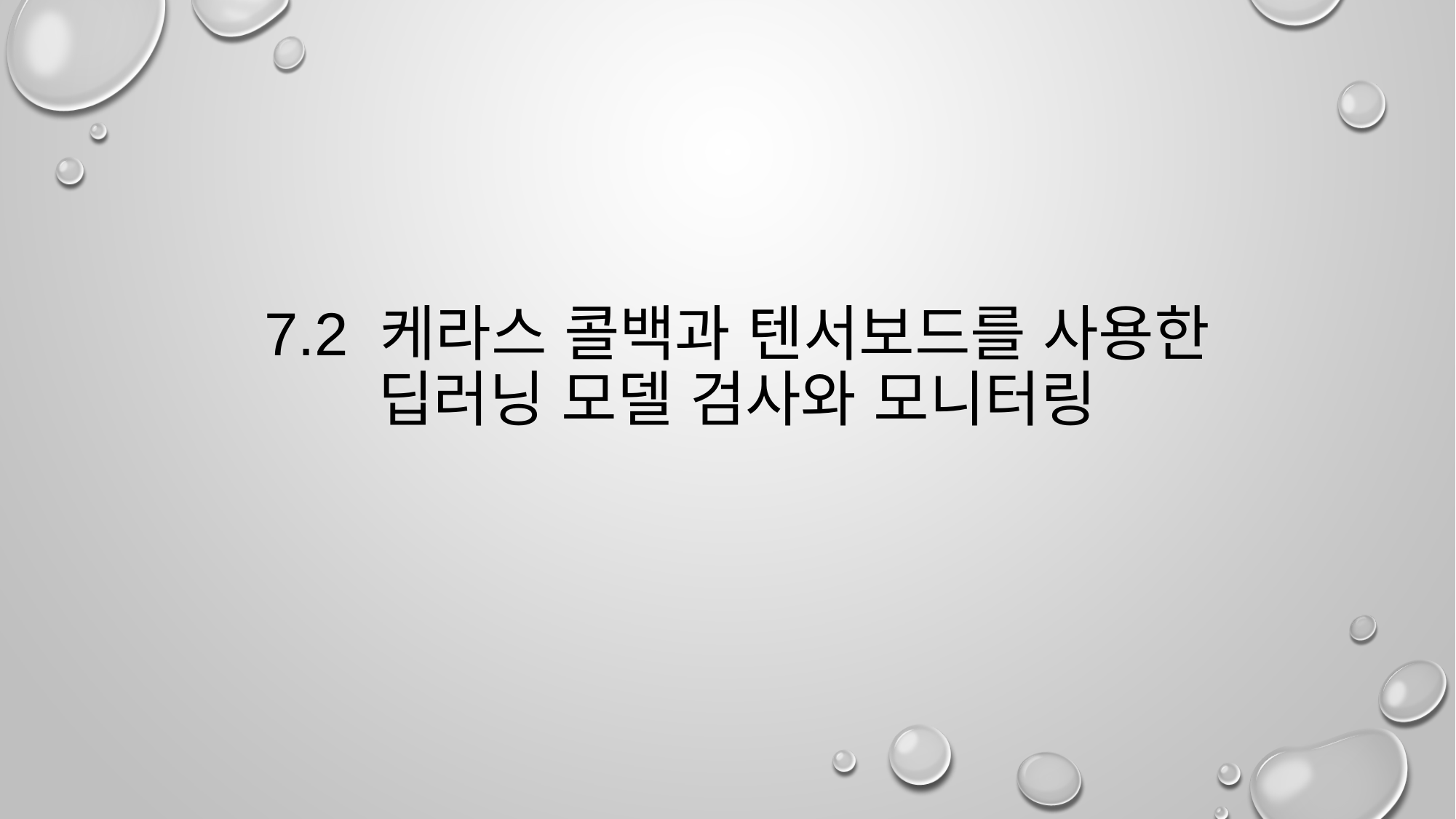

# 7.2 케라스 콜백과 텐서보드를 사용한 딥러닝 모델 검사와 모니터링